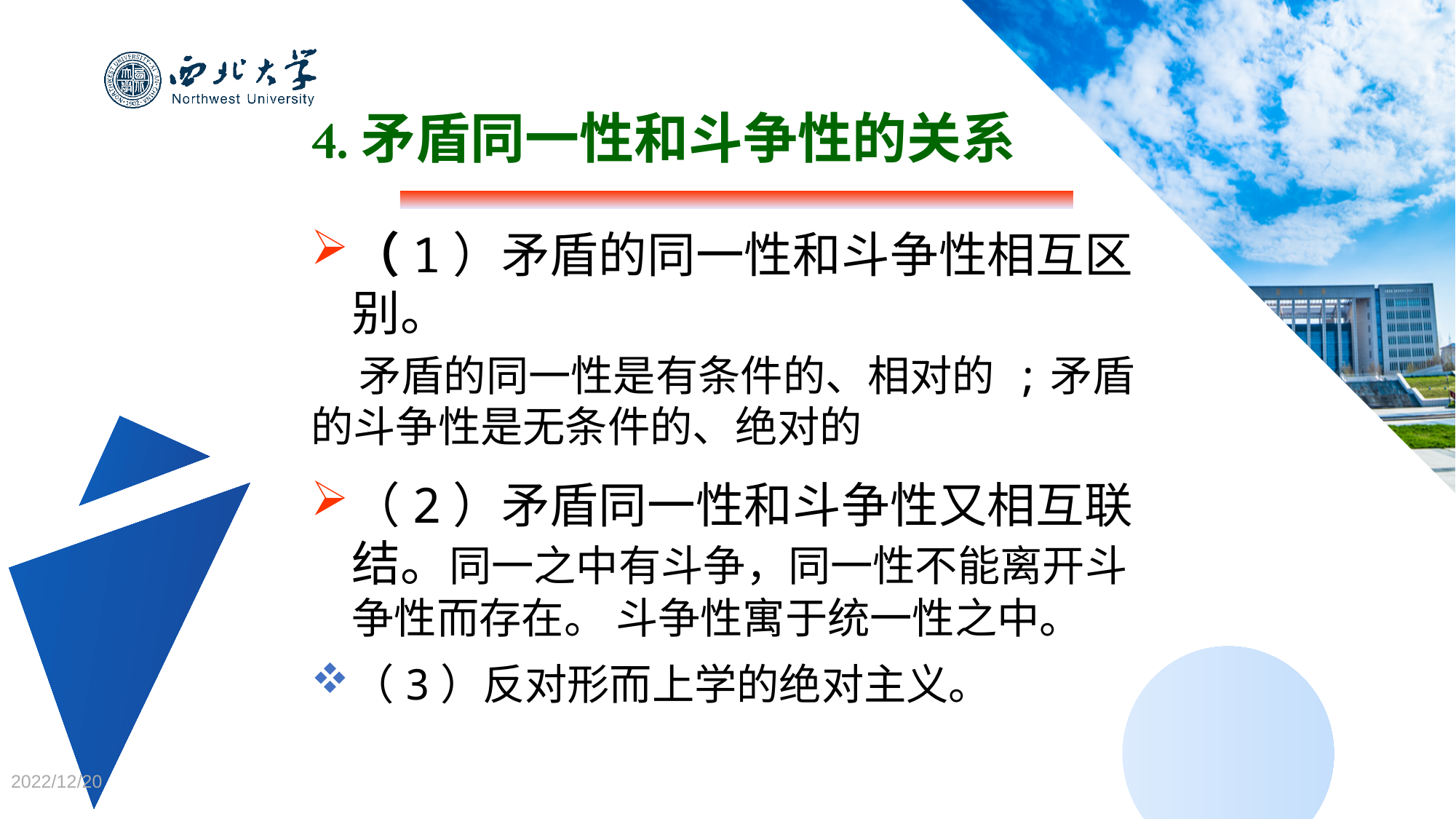

4.矛盾同一性和斗争性的关系

（1）矛盾的同一性和斗争性相互区别。
    矛盾的同一性是有条件的、相对的 ;矛盾的斗争性是无条件的、绝对的
（2）矛盾同一性和斗争性又相互联结。同一之中有斗争，同一性不能离开斗争性而存在。 斗争性寓于统一性之中。
（3）反对形而上学的绝对主义。

2022/12/20